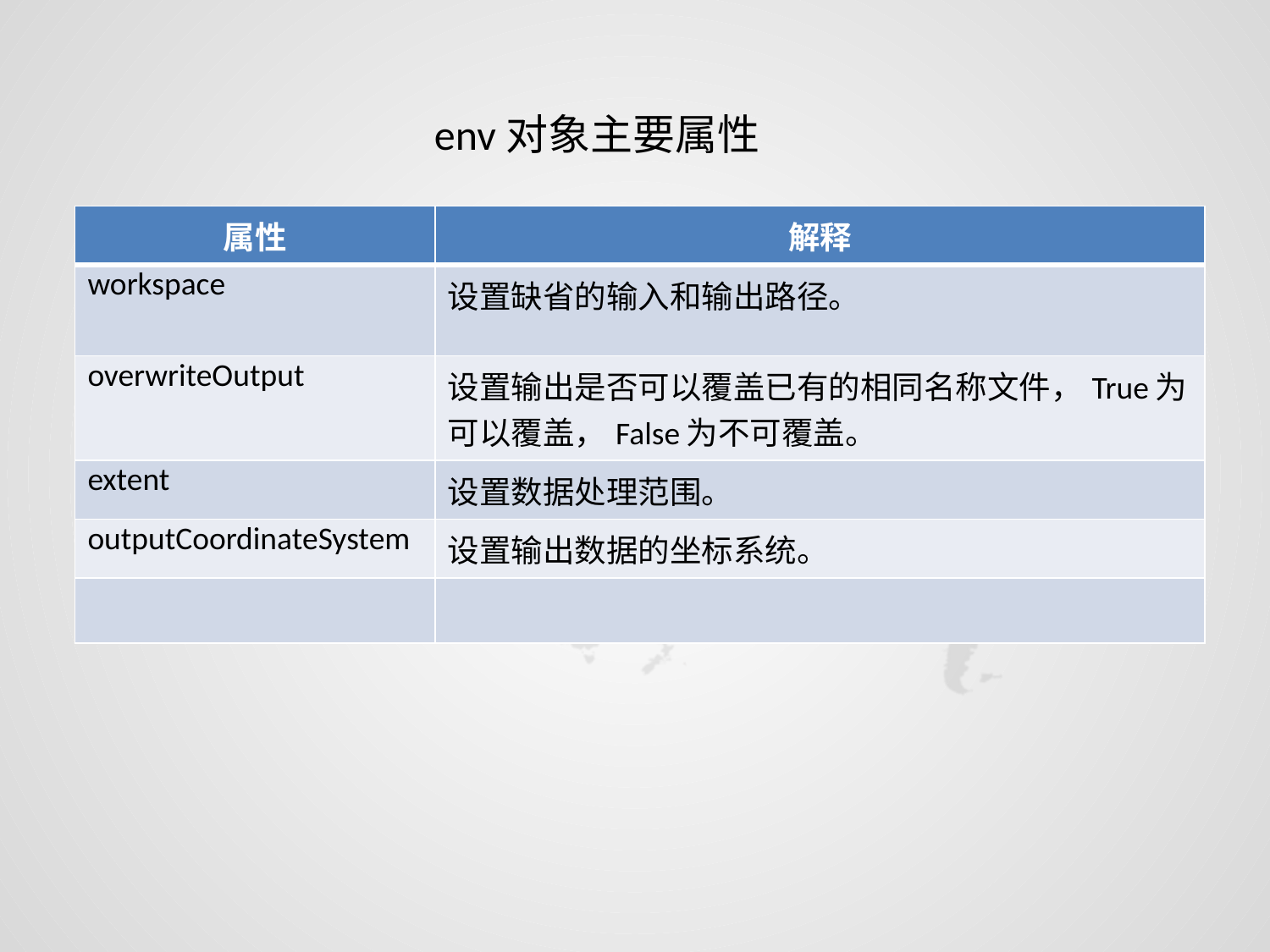

env对象主要属性
| 属性 | 解释 |
| --- | --- |
| workspace | 设置缺省的输入和输出路径。 |
| overwriteOutput | 设置输出是否可以覆盖已有的相同名称文件，True为可以覆盖，False为不可覆盖。 |
| extent | 设置数据处理范围。 |
| outputCoordinateSystem | 设置输出数据的坐标系统。 |
|  |  |